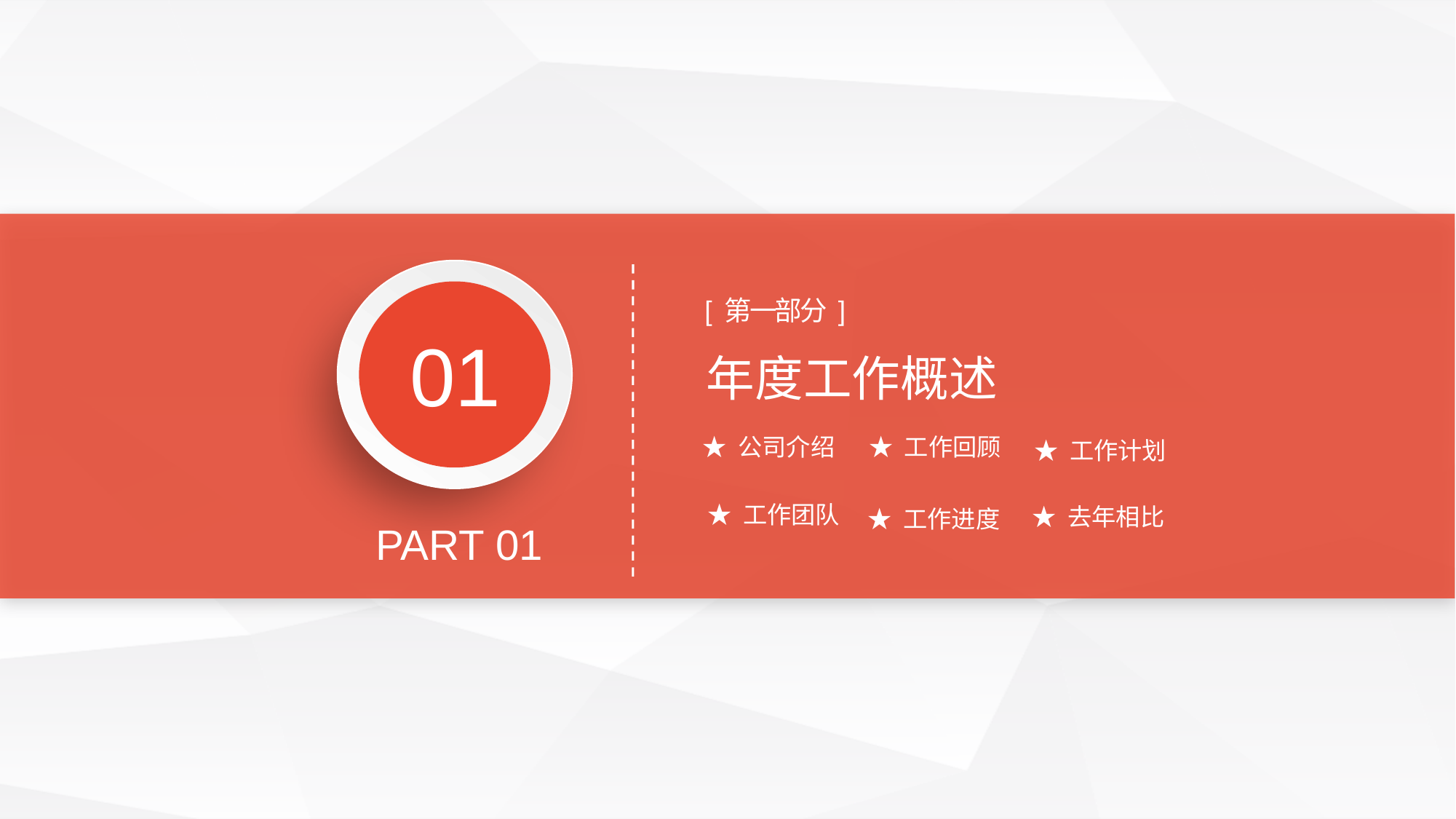

01
[ 第一部分 ]
年度工作概述
★ 公司介绍
★ 工作回顾
★ 工作计划
★ 工作团队
★ 去年相比
★ 工作进度
PART 01